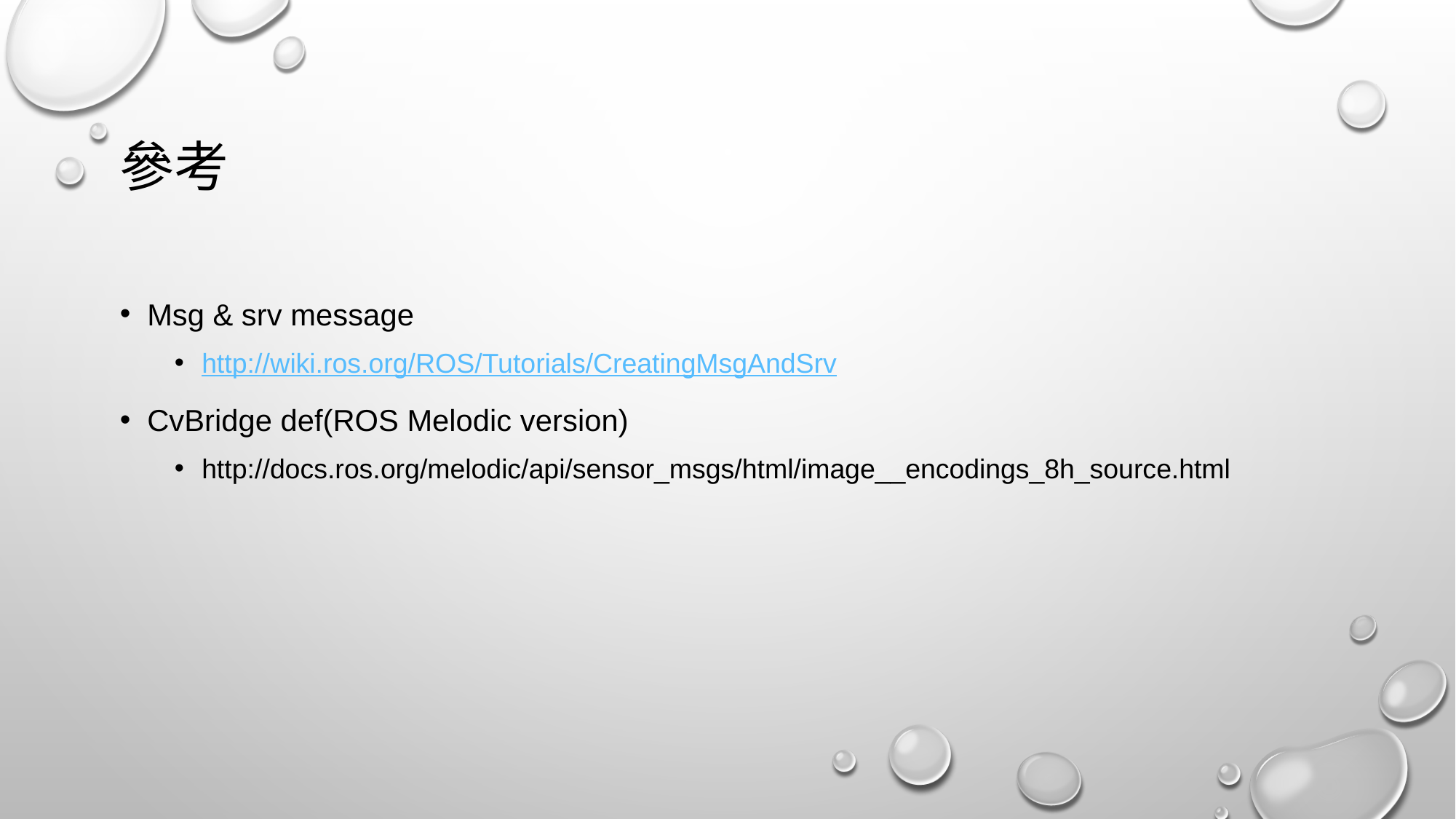

# 參考
Msg & srv message
http://wiki.ros.org/ROS/Tutorials/CreatingMsgAndSrv
CvBridge def(ROS Melodic version)
http://docs.ros.org/melodic/api/sensor_msgs/html/image__encodings_8h_source.html